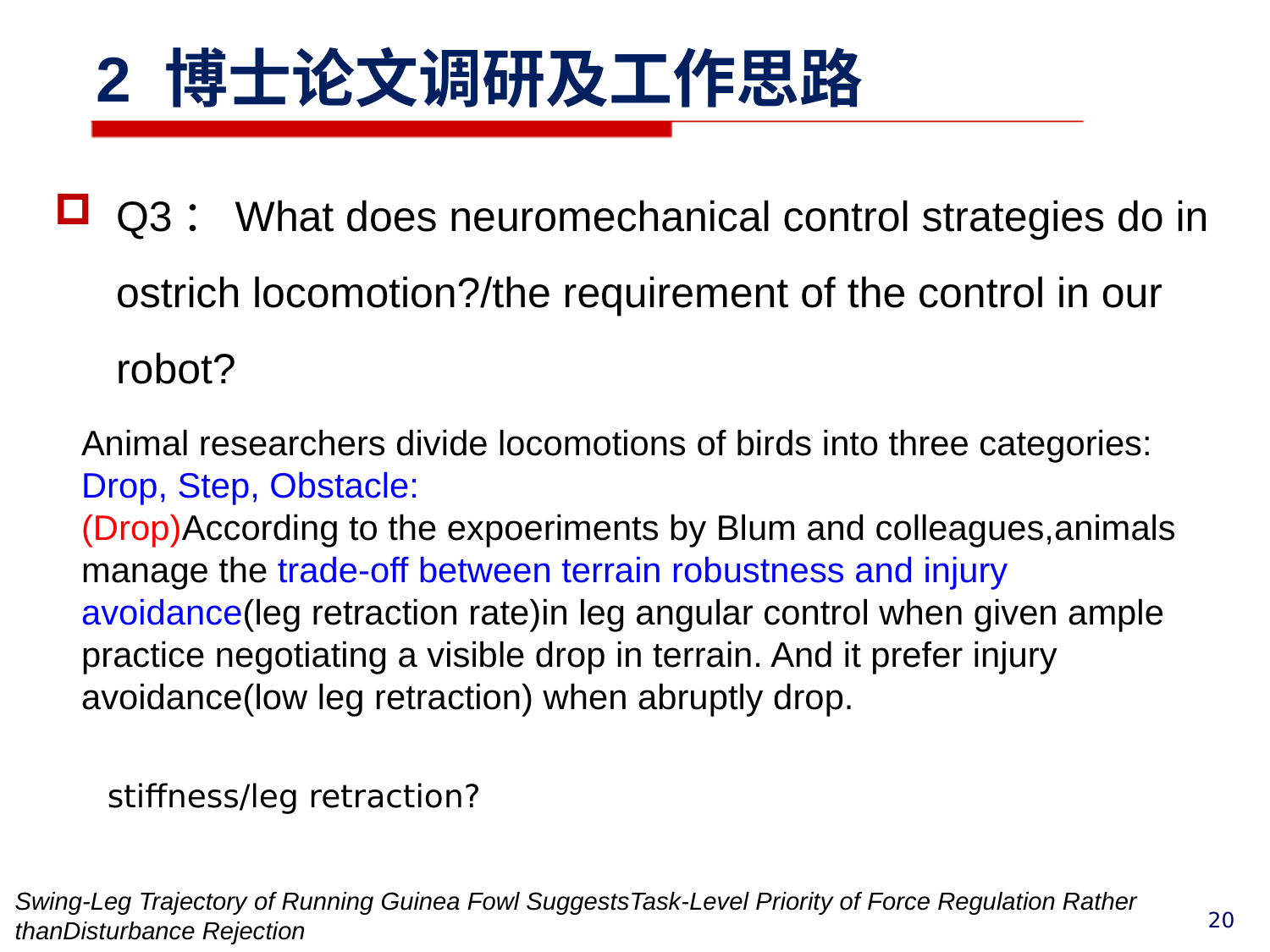

2 博士论文调研及工作思路
Q3：What does neuromechanical control strategies do in ostrich locomotion?/the requirement of the control in our robot?
Animal researchers divide locomotions of birds into three categories: Drop, Step, Obstacle:
(Drop)According to the expoeriments by Blum and colleagues,animals manage the trade-off between terrain robustness and injury avoidance(leg retraction rate)in leg angular control when given ample practice negotiating a visible drop in terrain. And it prefer injury avoidance(low leg retraction) when abruptly drop.
stiffness/leg retraction?
Swing-Leg Trajectory of Running Guinea Fowl SuggestsTask-Level Priority of Force Regulation Rather thanDisturbance Rejection
20
20